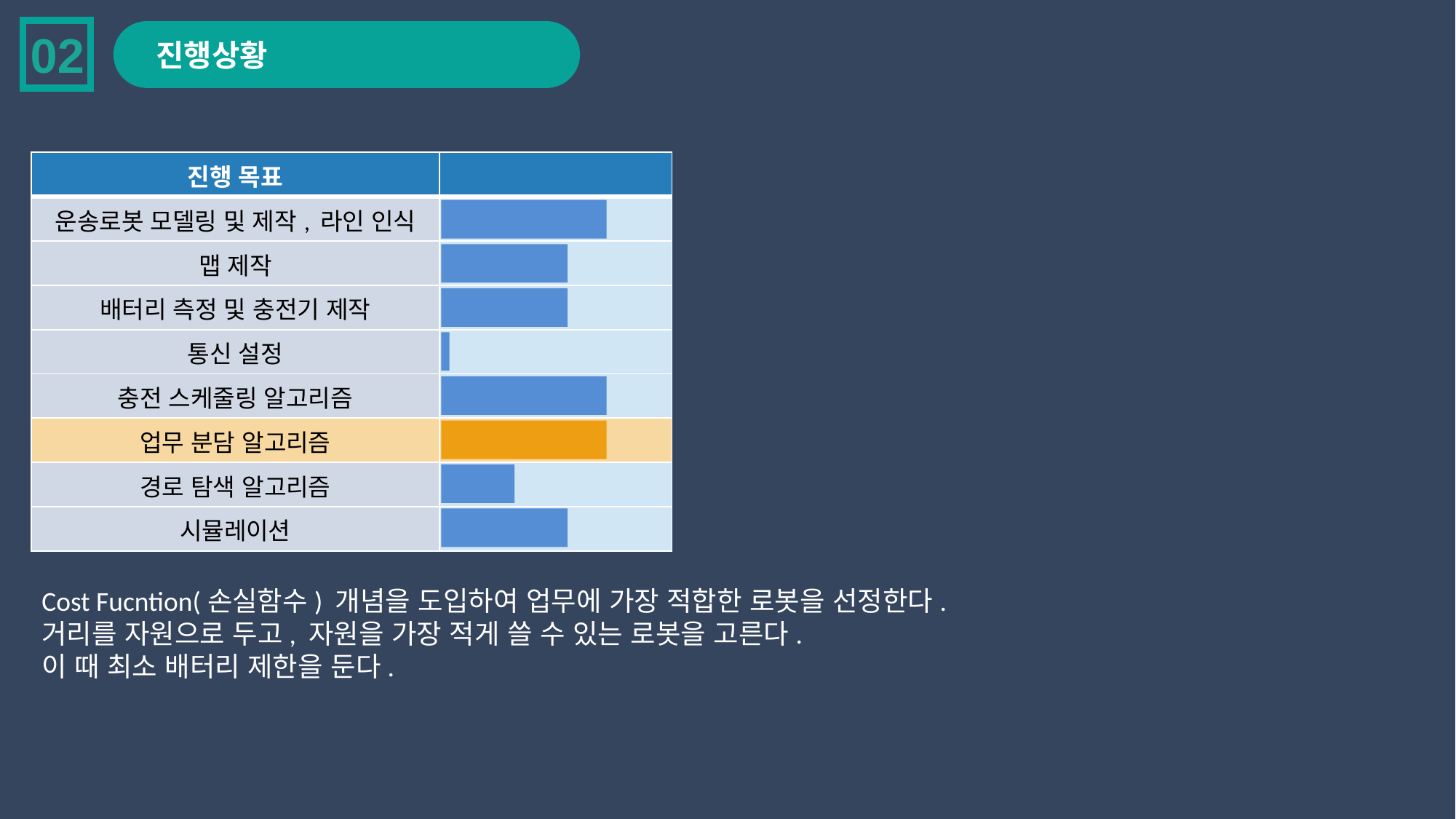

02
진행상황

| 진행 목표 |  |
| --- | --- |
| 운송로봇 모델링 및 제작, 라인 인식 |  |
| 맵 제작 |  |
| 배터리 측정 및 충전기 제작 |  |
| 통신 설정 |  |
| 충전 스케줄링 알고리즘 |  |
| 업무 분담 알고리즘 |  |
| 경로 탐색 알고리즘 |  |
| 시뮬레이션 |  |

Cost Fucntion(손실함수) 개념을 도입하여 업무에 가장 적합한 로봇을 선정한다.
거리를 자원으로 두고, 자원을 가장 적게 쓸 수 있는 로봇을 고른다.
이 때 최소 배터리 제한을 둔다.